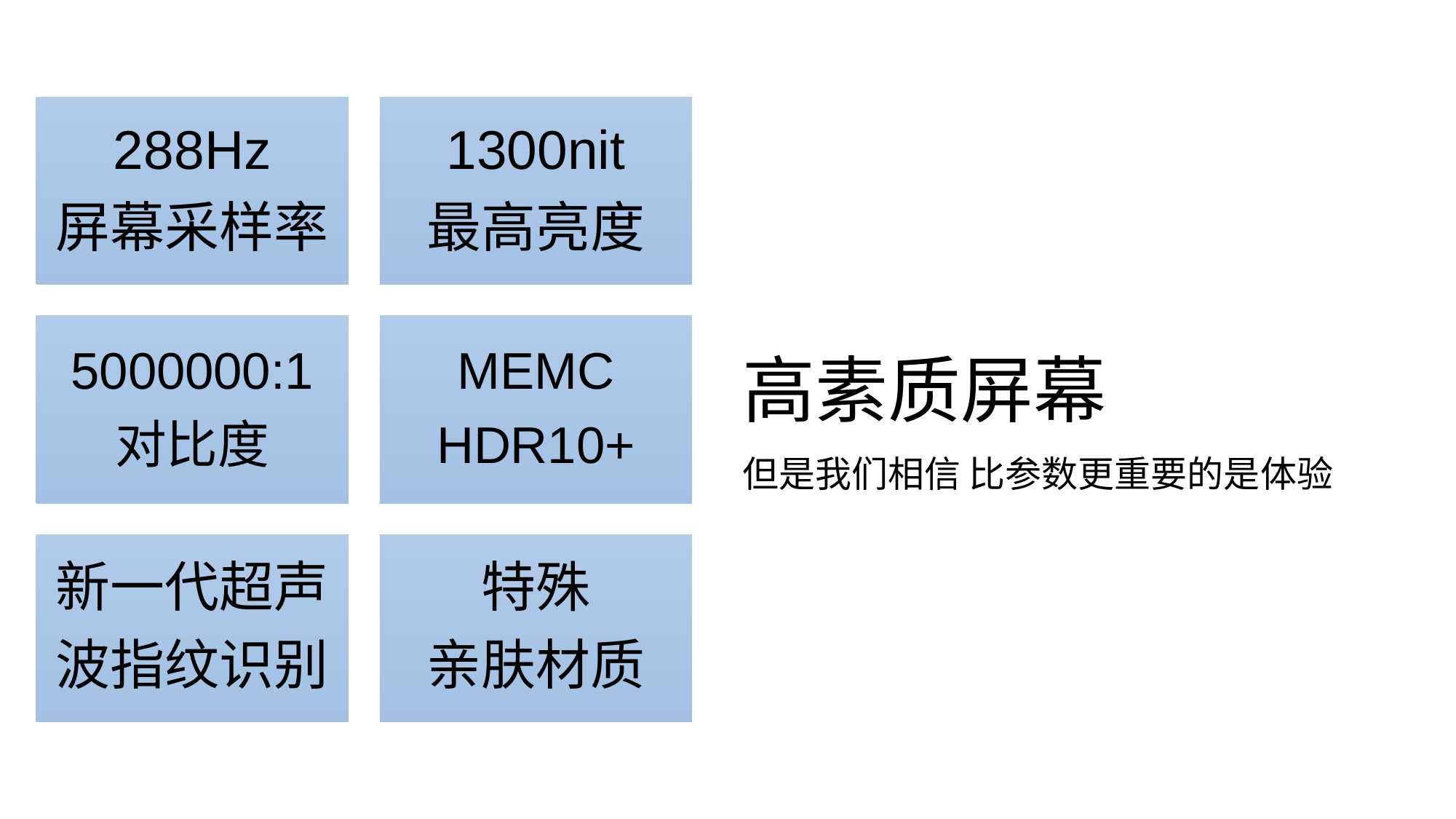

288Hz
屏幕采样率
1300nit
最高亮度
5000000:1
对比度
MEMC
HDR10+
新一代超声
波指纹识别
特殊
亲肤材质
# 高素质屏幕
但是我们相信 比参数更重要的是体验